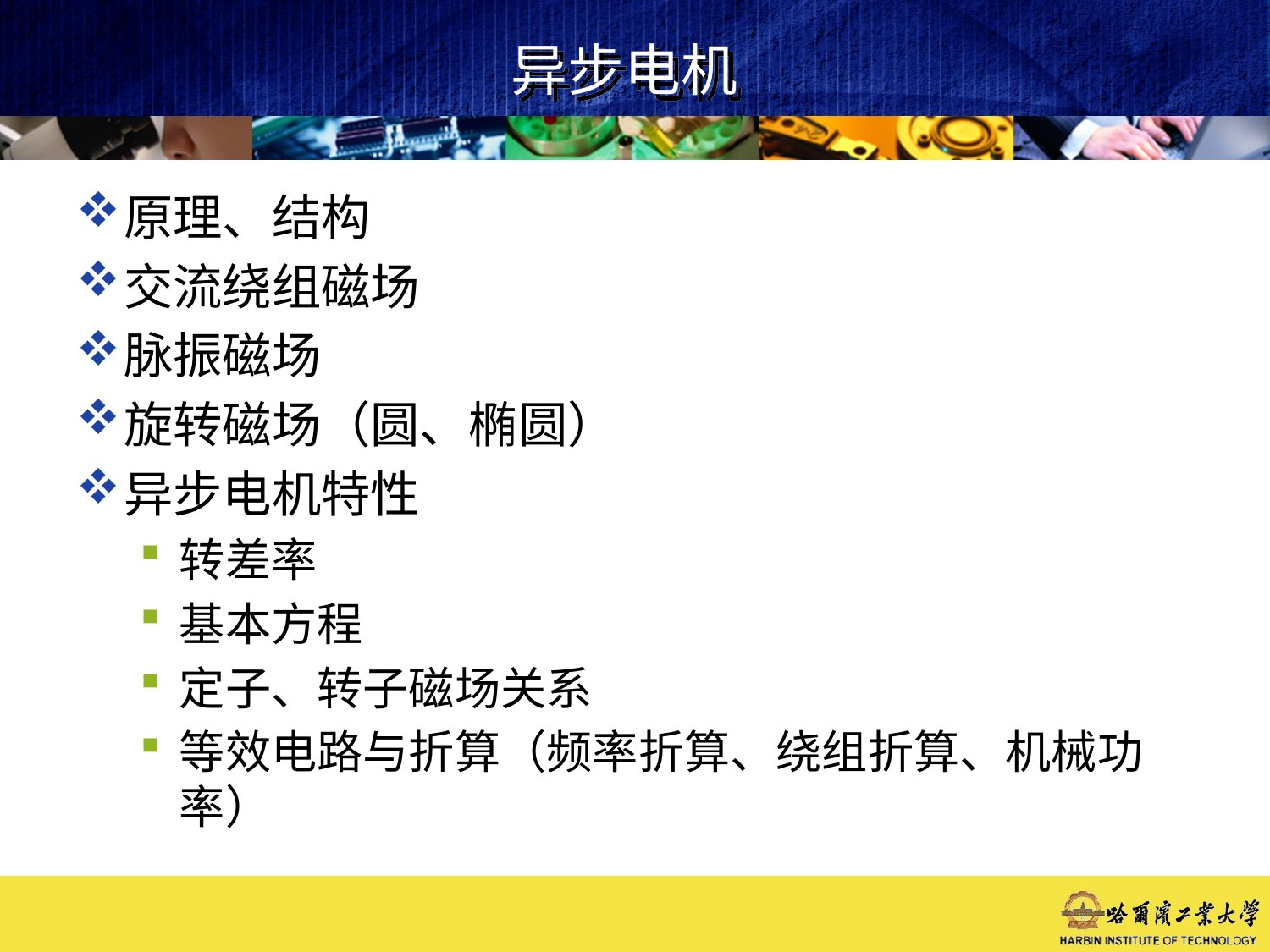

# 异步电机
原理、结构
交流绕组磁场
脉振磁场
旋转磁场（圆、椭圆）
异步电机特性
转差率
基本方程
定子、转子磁场关系
等效电路与折算（频率折算、绕组折算、机械功率）